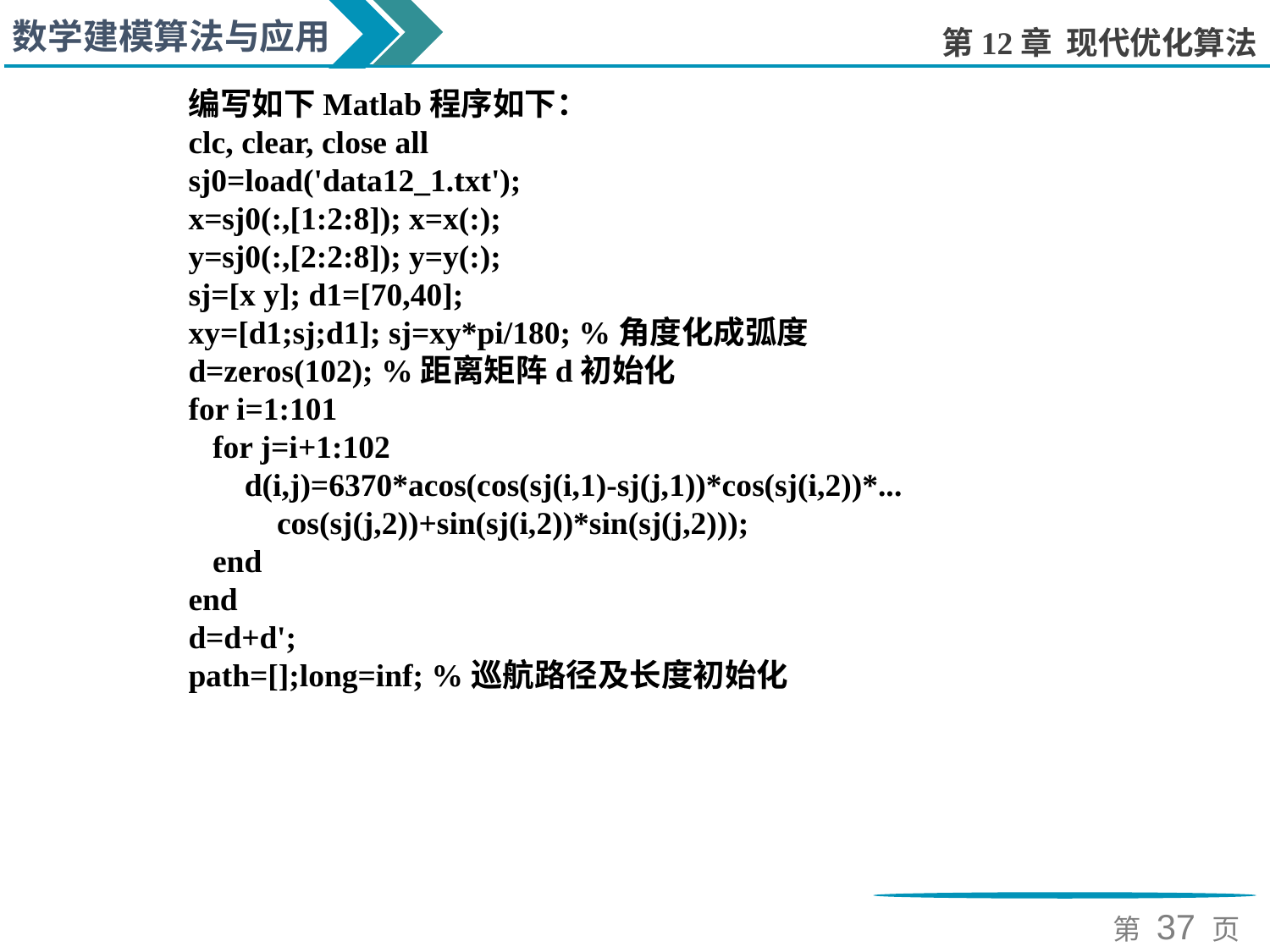

编写如下Matlab程序如下：
clc, clear, close all
sj0=load('data12_1.txt');
x=sj0(:,[1:2:8]); x=x(:);
y=sj0(:,[2:2:8]); y=y(:);
sj=[x y]; d1=[70,40];
xy=[d1;sj;d1]; sj=xy*pi/180; %角度化成弧度
d=zeros(102); %距离矩阵d初始化
for i=1:101
   for j=i+1:102
       d(i,j)=6370*acos(cos(sj(i,1)-sj(j,1))*cos(sj(i,2))*...
           cos(sj(j,2))+sin(sj(i,2))*sin(sj(j,2)));
   end
end
d=d+d';
path=[];long=inf; %巡航路径及长度初始化